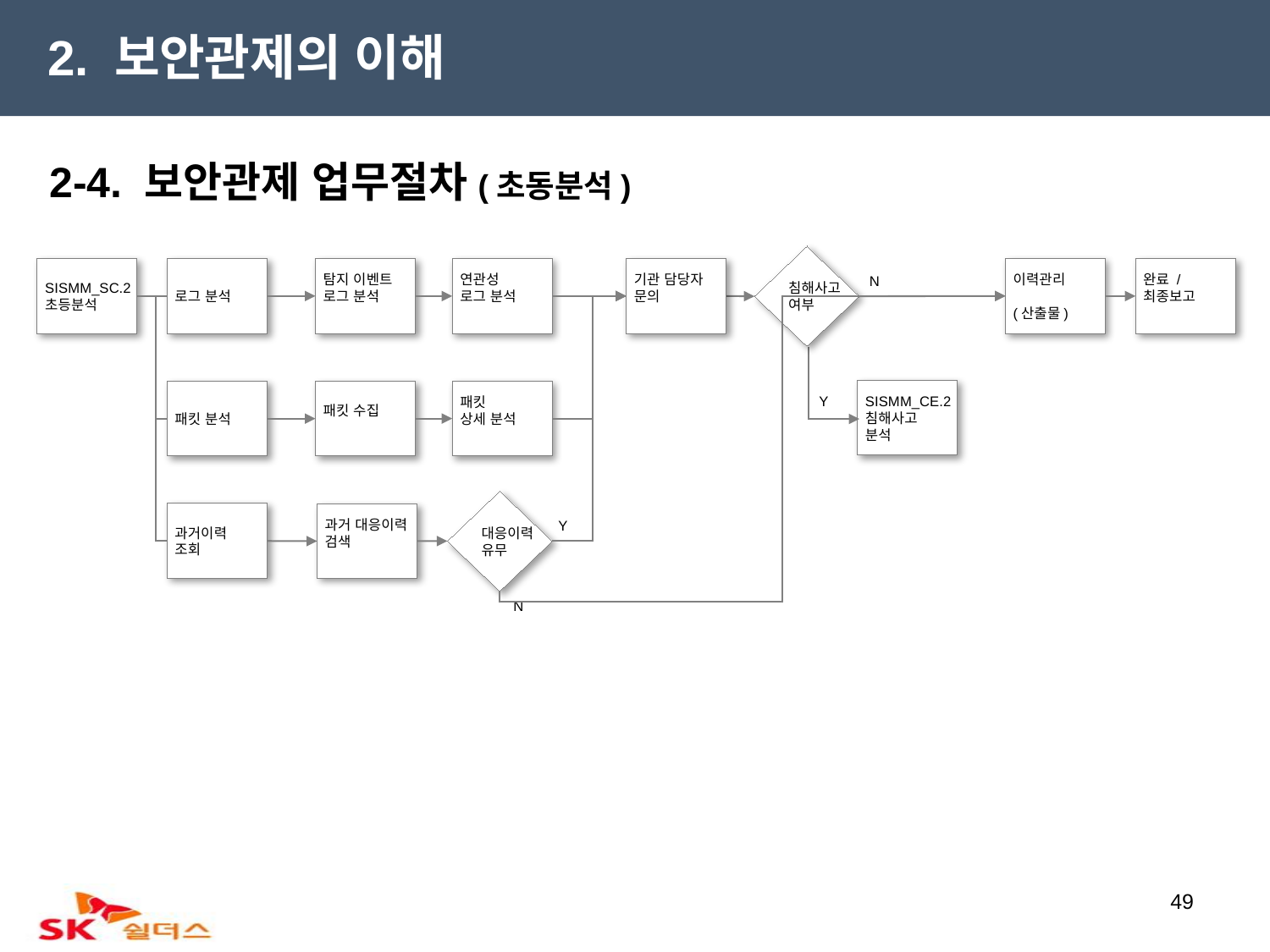

2. 보안관제의 이해
2-4. 보안관제 업무절차(초동분석)
침해사고
여부
SISMM_SC.2
초등분석
로그 분석
탐지 이벤트
로그 분석

연관성
로그 분석

기관 담당자
문의

이력관리

(산출물)
완료 /
최종보고

N
SISMM_CE.2
침해사고
분석
패킷 분석
패킷 수집

패킷
상세 분석

Y
대응이력
유무
과거이력
조회
과거 대응이력
검색

Y
N
49